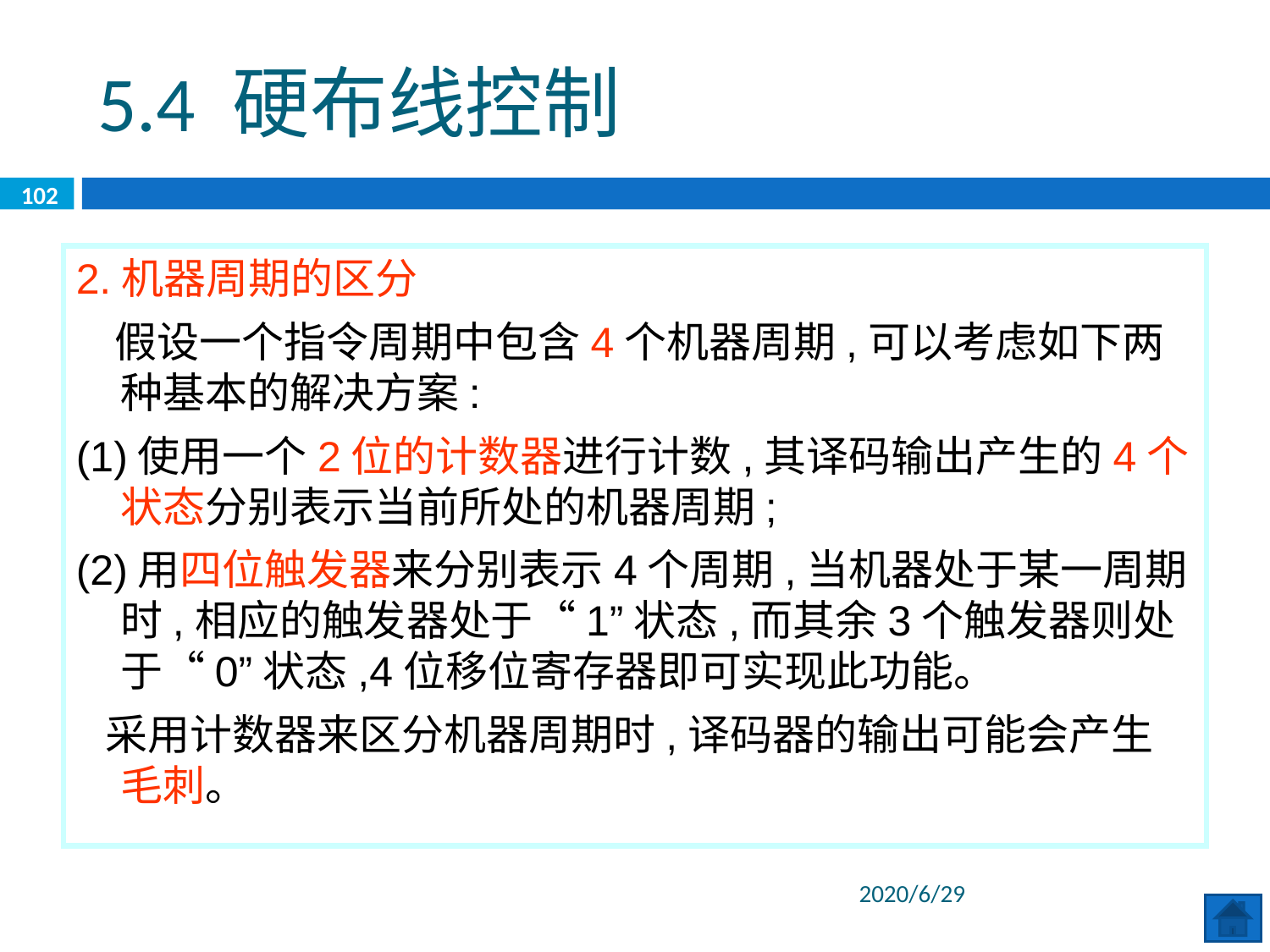

5.4 硬布线控制
102
2.机器周期的区分
   假设一个指令周期中包含4个机器周期,可以考虑如下两种基本的解决方案:
(1)使用一个2位的计数器进行计数,其译码输出产生的4个状态分别表示当前所处的机器周期;
(2)用四位触发器来分别表示4个周期,当机器处于某一周期时,相应的触发器处于“1”状态,而其余3个触发器则处于“0”状态,4位移位寄存器即可实现此功能。
  采用计数器来区分机器周期时,译码器的输出可能会产生毛刺。
2020/6/29